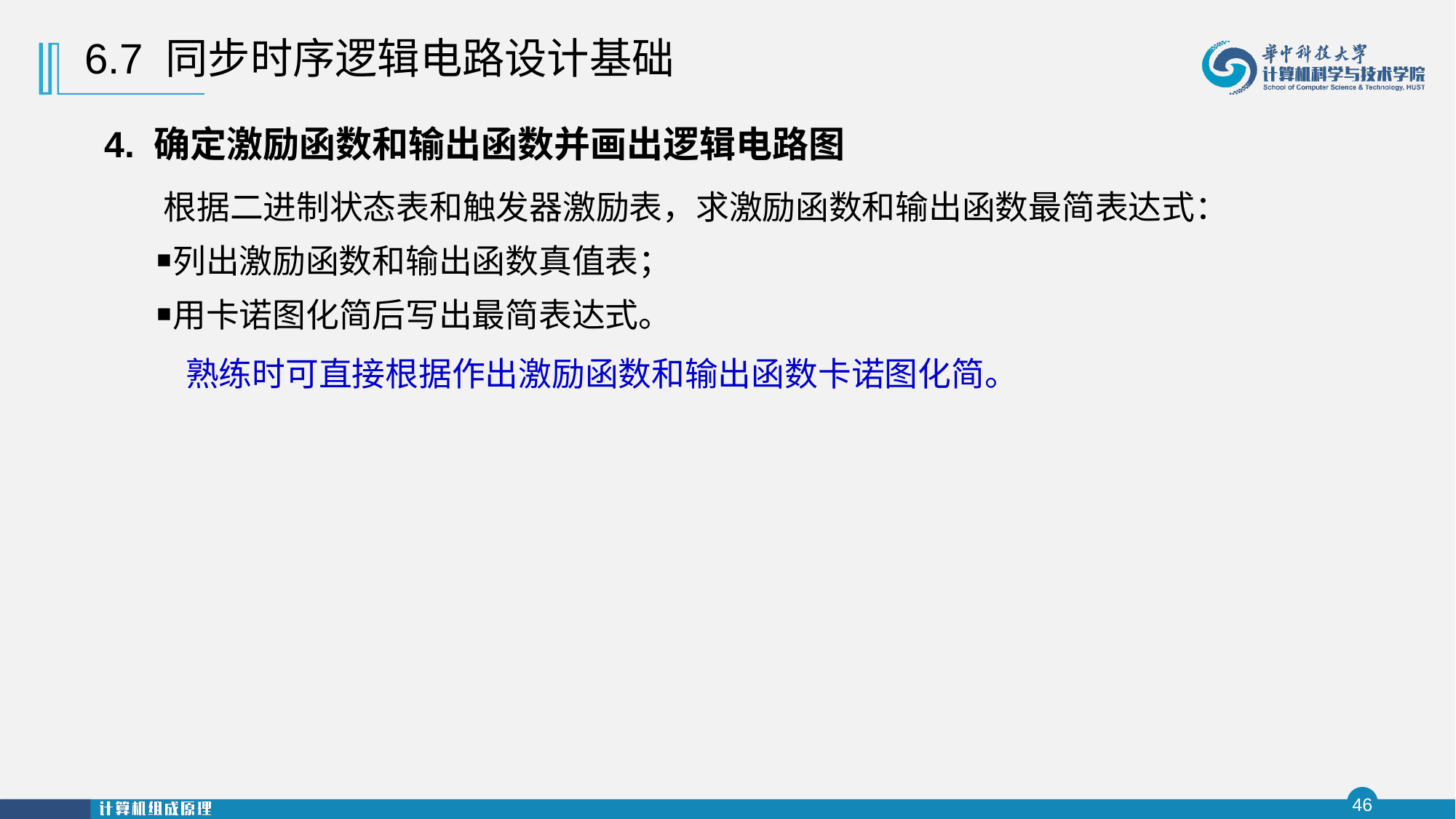

6.7 同步时序逻辑电路设计基础
4. 确定激励函数和输出函数并画出逻辑电路图
    根据二进制状态表和触发器激励表，求激励函数和输出函数最简表达式：
   ￭列出激励函数和输出函数真值表；
   ￭用卡诺图化简后写出最简表达式。
 熟练时可直接根据作出激励函数和输出函数卡诺图化简。